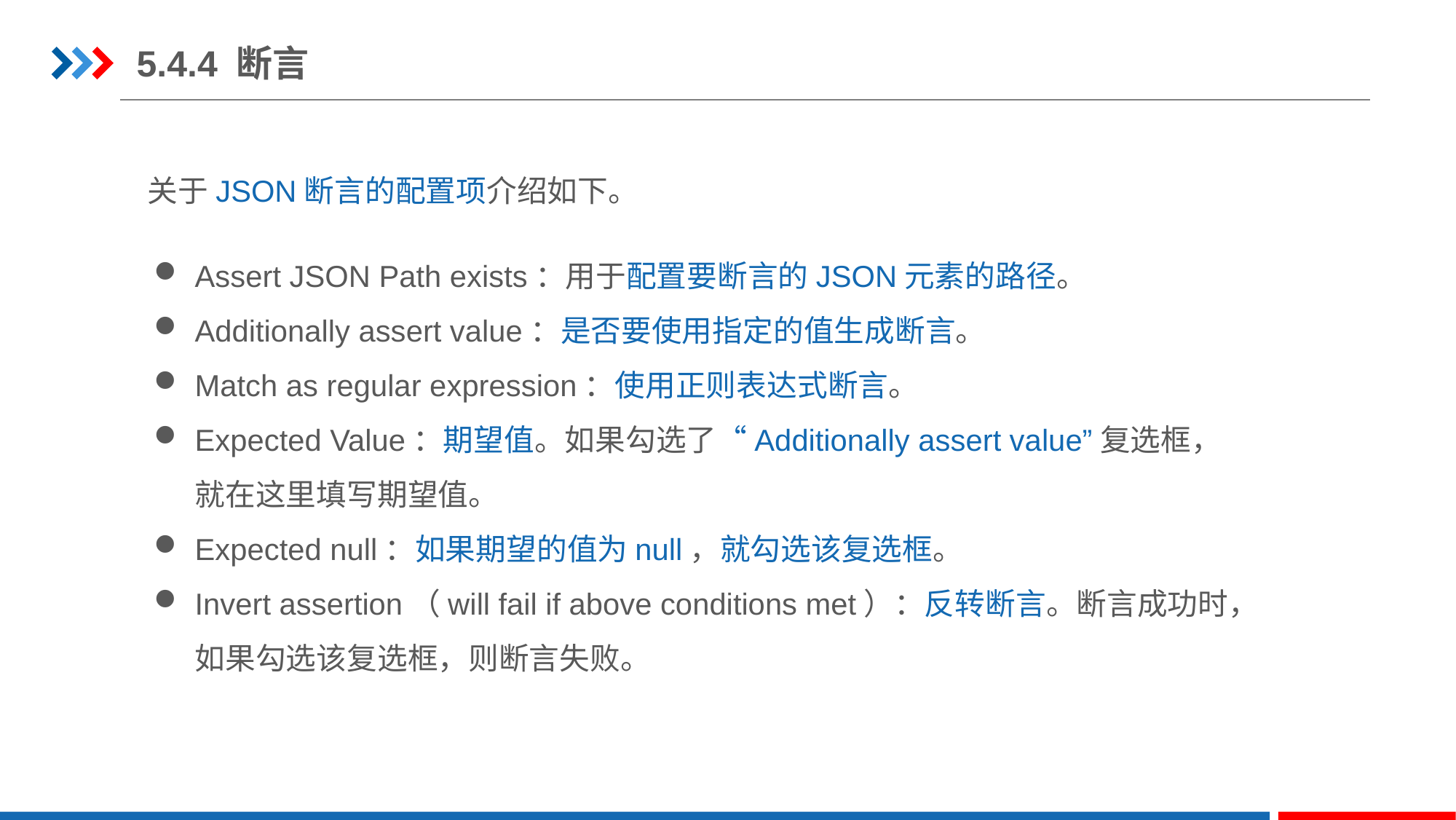

5.4.4 断言
关于JSON断言的配置项介绍如下。
Assert JSON Path exists：用于配置要断言的JSON元素的路径。
Additionally assert value：是否要使用指定的值生成断言。
Match as regular expression：使用正则表达式断言。
Expected Value：期望值。如果勾选了“Additionally assert value”复选框，就在这里填写期望值。
Expected null：如果期望的值为null，就勾选该复选框。
Invert assertion（will fail if above conditions met）：反转断言。断言成功时，如果勾选该复选框，则断言失败。